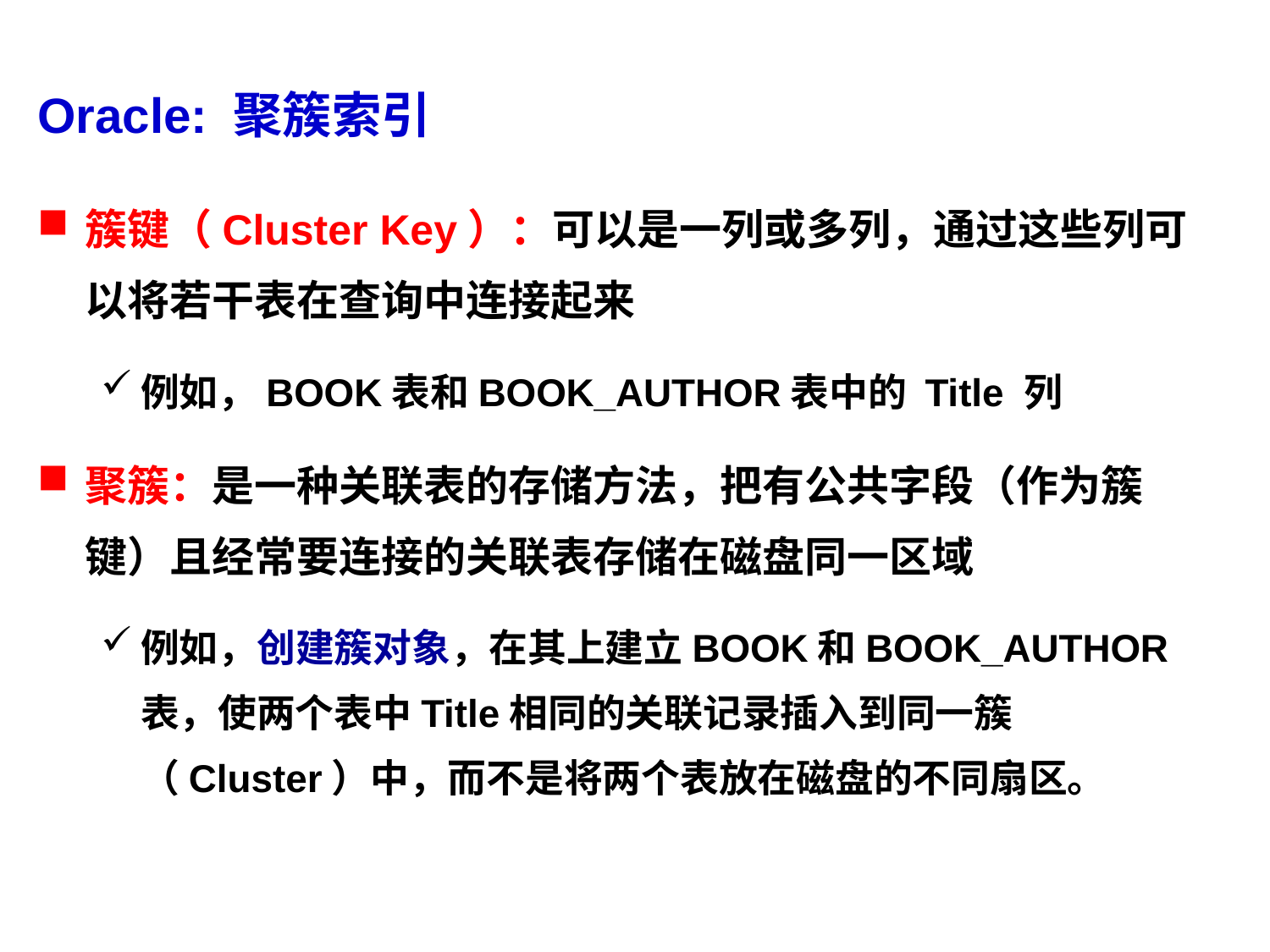

Oracle: 聚簇索引

簇键（Cluster Key）：可以是一列或多列，通过这些列可以将若干表在查询中连接起来
例如，BOOK表和BOOK_AUTHOR表中的 Title 列
聚簇：是一种关联表的存储方法，把有公共字段（作为簇键）且经常要连接的关联表存储在磁盘同一区域
例如，创建簇对象，在其上建立BOOK和BOOK_AUTHOR表，使两个表中Title相同的关联记录插入到同一簇（Cluster）中，而不是将两个表放在磁盘的不同扇区。